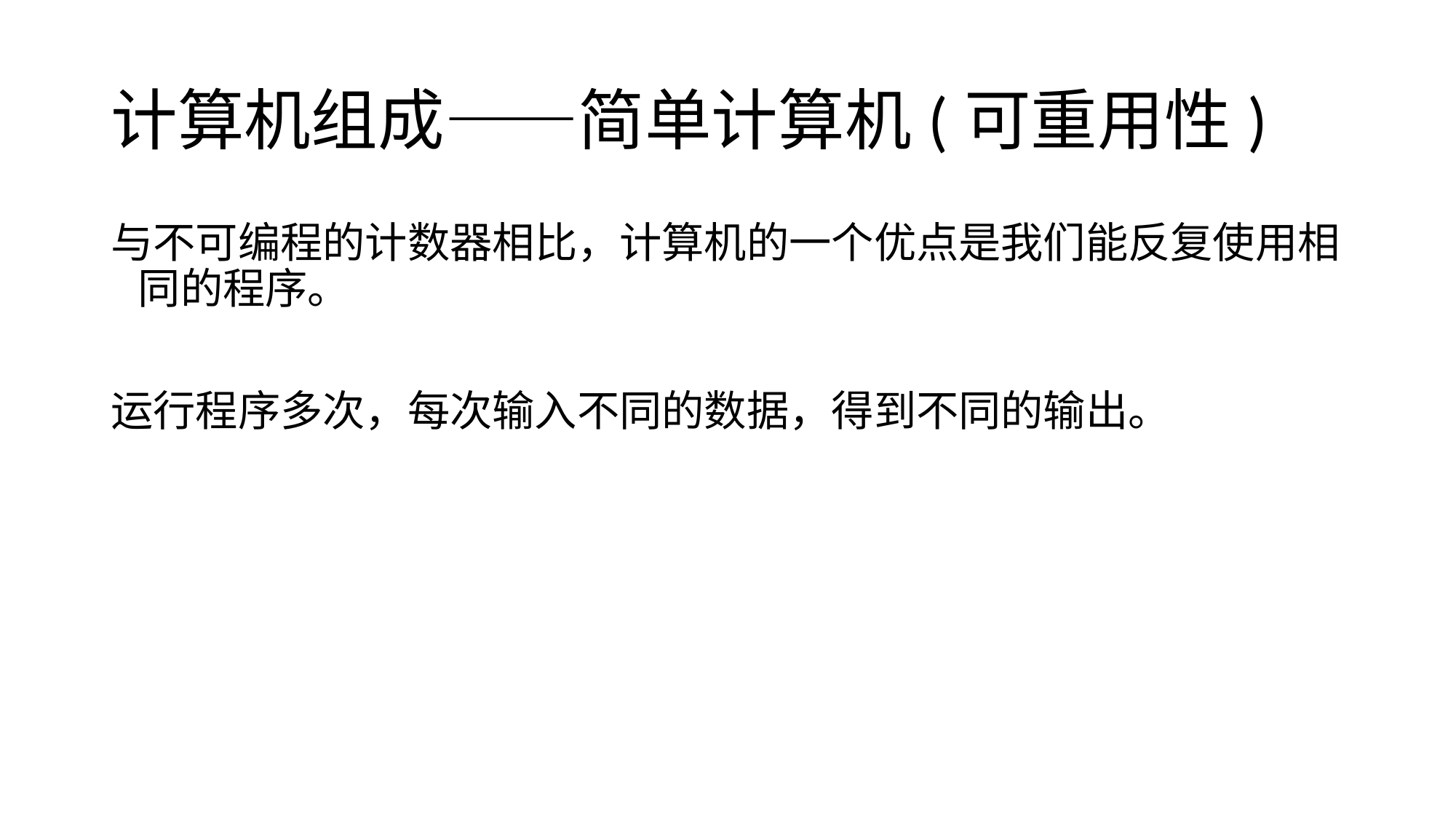

# 计算机组成——简单计算机(可重用性)
与不可编程的计数器相比，计算机的一个优点是我们能反复使用相同的程序。

运行程序多次，每次输入不同的数据，得到不同的输出。